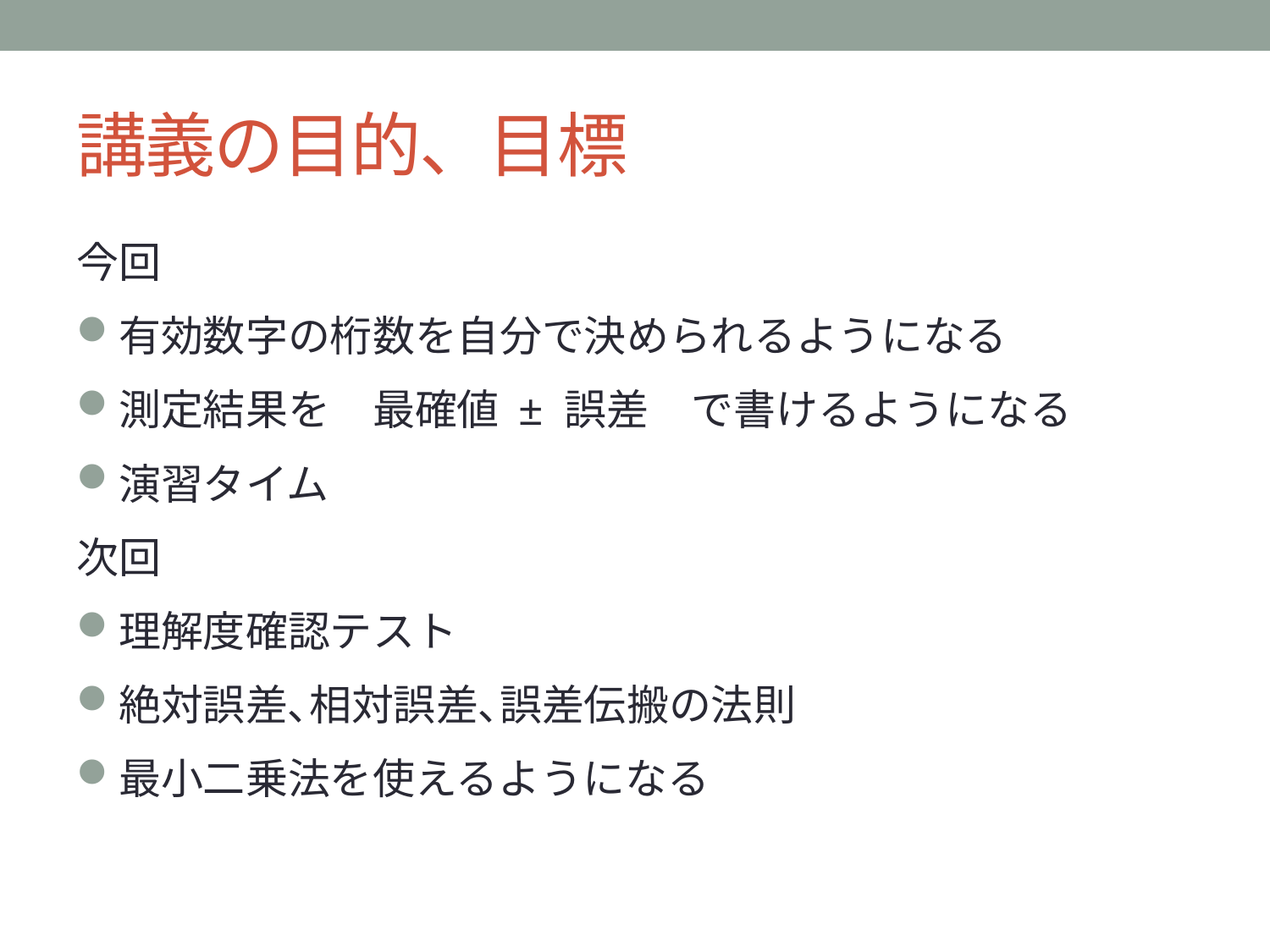

# 講義の目的、目標
今回
有効数字の桁数を自分で決められるようになる
測定結果を　最確値 ± 誤差　で書けるようになる
演習タイム
次回
理解度確認テスト
絶対誤差､相対誤差､誤差伝搬の法則
最小二乗法を使えるようになる